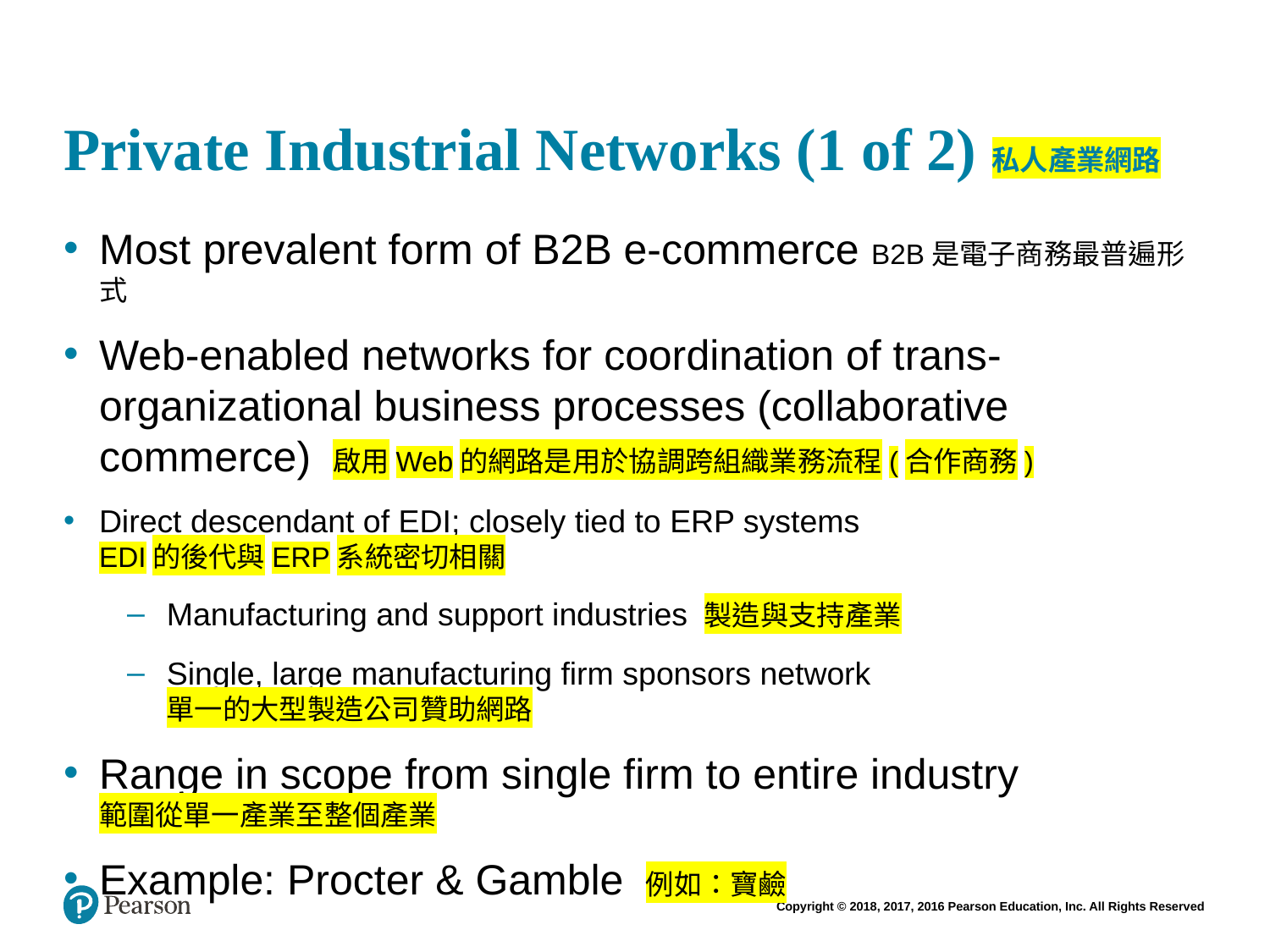

# Private Industrial Networks (1 of 2)私人產業網路
Most prevalent form of B2B e-commerce B2B是電子商務最普遍形式
Web-enabled networks for coordination of trans-organizational business processes (collaborative commerce) 啟用Web的網路是用於協調跨組織業務流程(合作商務)
Direct descendant of EDI; closely tied to ERP systems
EDI的後代與ERP系統密切相關
Manufacturing and support industries 製造與支持產業
Single, large manufacturing firm sponsors network
單一的大型製造公司贊助網路
Range in scope from single firm to entire industry
範圍從單一產業至整個產業
Example: Procter & Gamble 例如：寶鹼